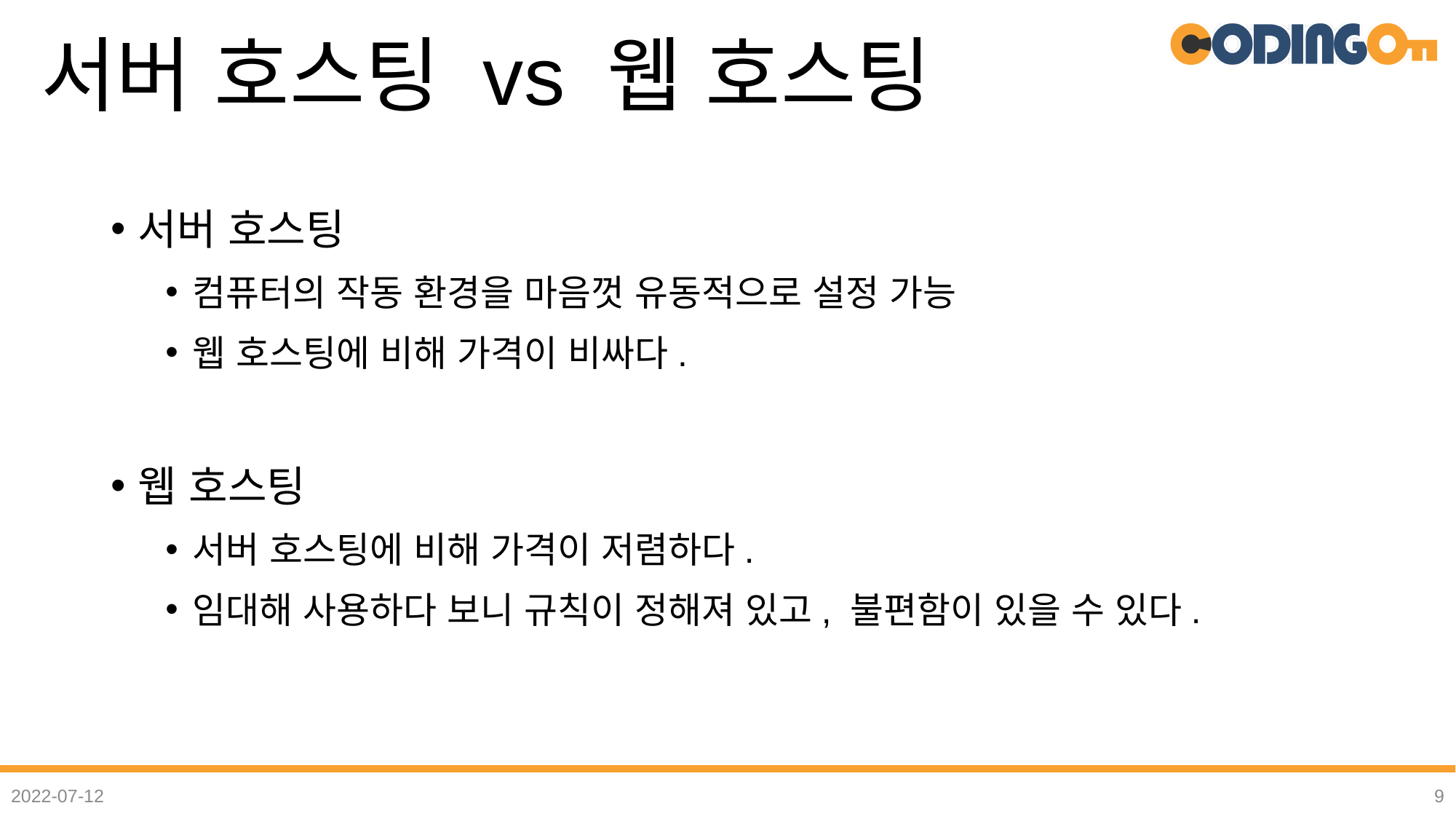

# 서버 호스팅 vs 웹 호스팅
서버 호스팅
컴퓨터의 작동 환경을 마음껏 유동적으로 설정 가능
웹 호스팅에 비해 가격이 비싸다.

웹 호스팅
서버 호스팅에 비해 가격이 저렴하다.
임대해 사용하다 보니 규칙이 정해져 있고, 불편함이 있을 수 있다.
2022-07-12
9